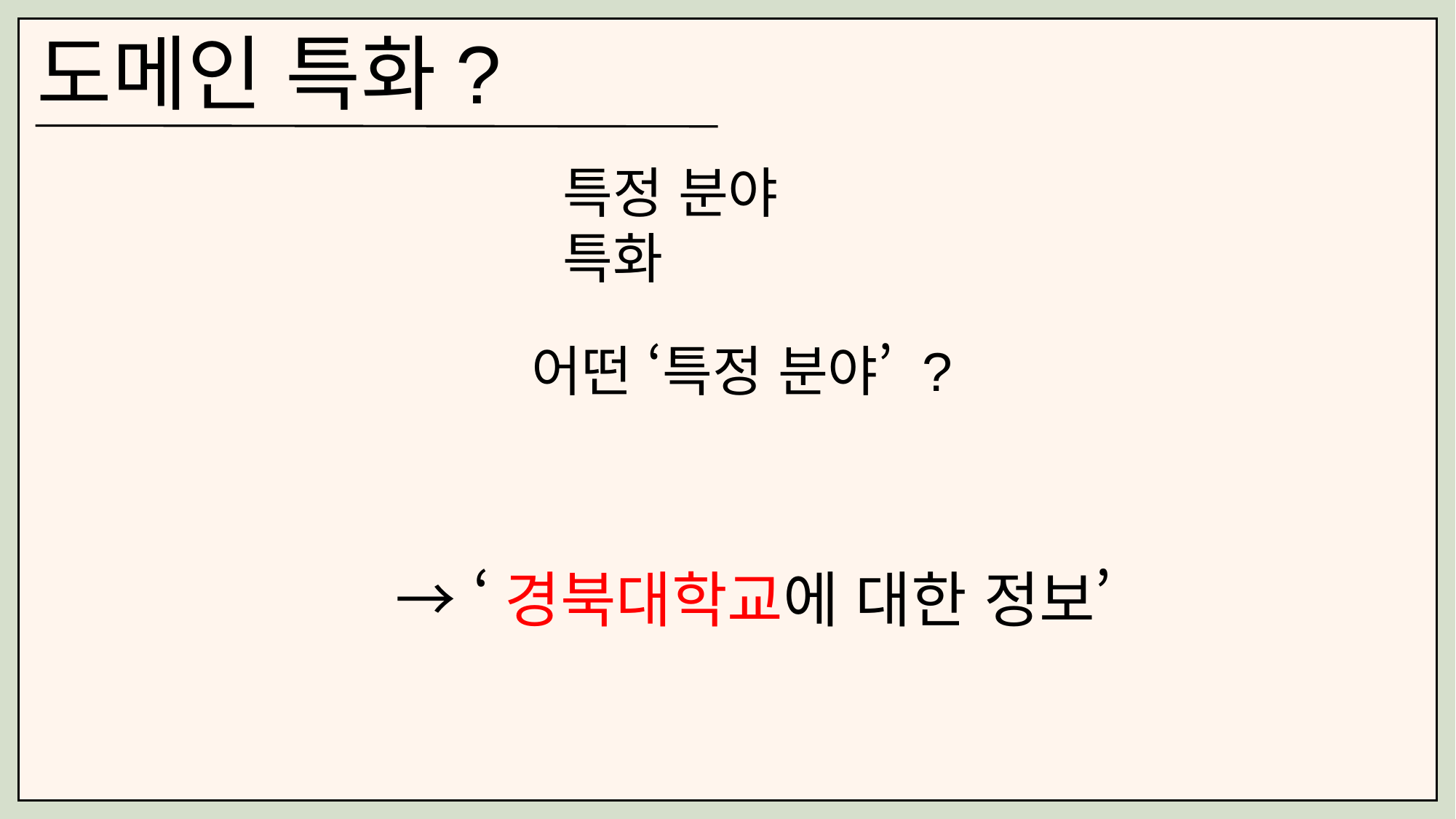

도메인 특화?

특정 분야 특화
어떤 ‘특정 분야’ ?
→ ‘경북대학교에 대한 정보’